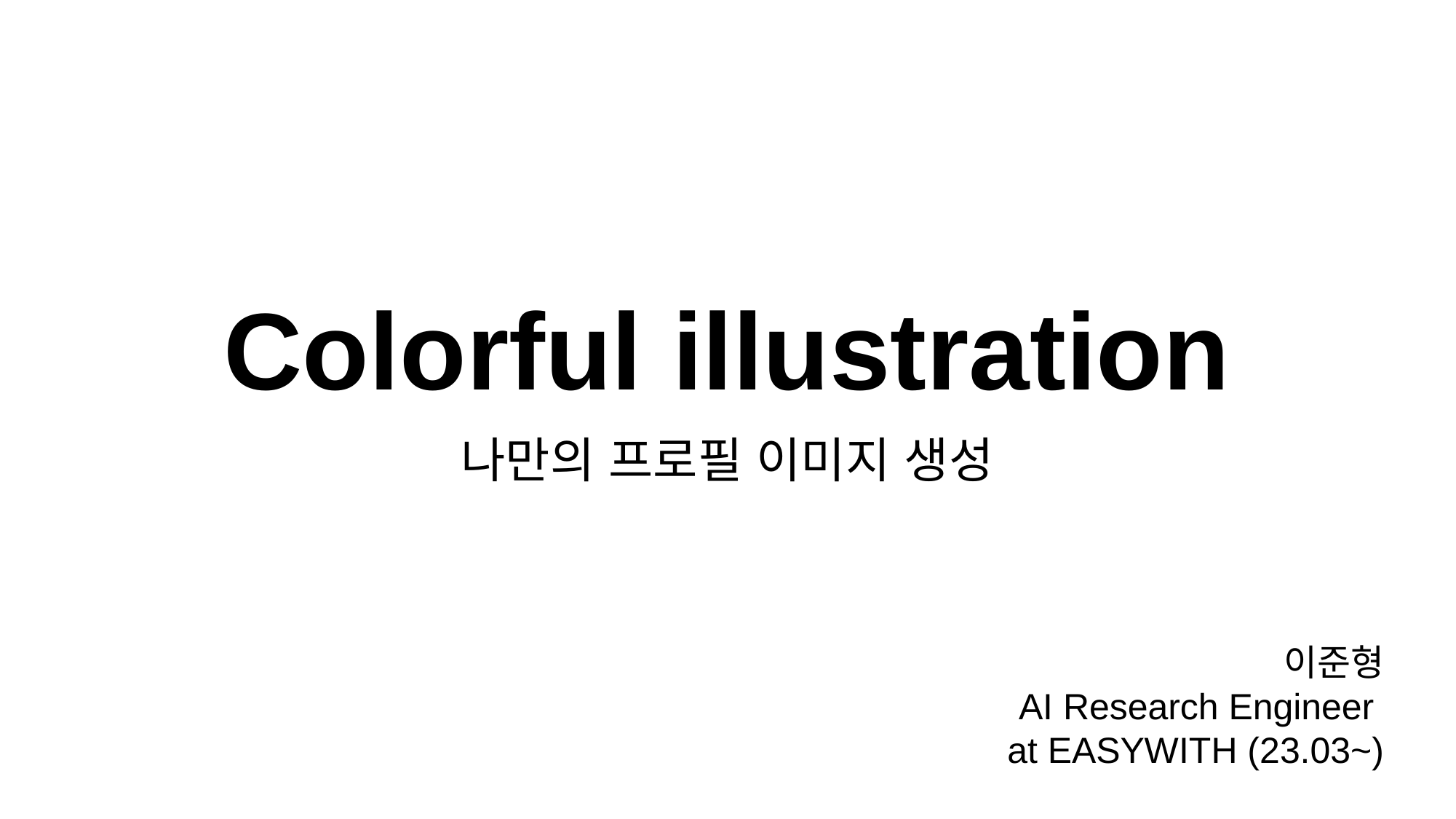

# Colorful illustration
나만의 프로필 이미지 생성
이준형
AI Research Engineer
at EASYWITH (23.03~)